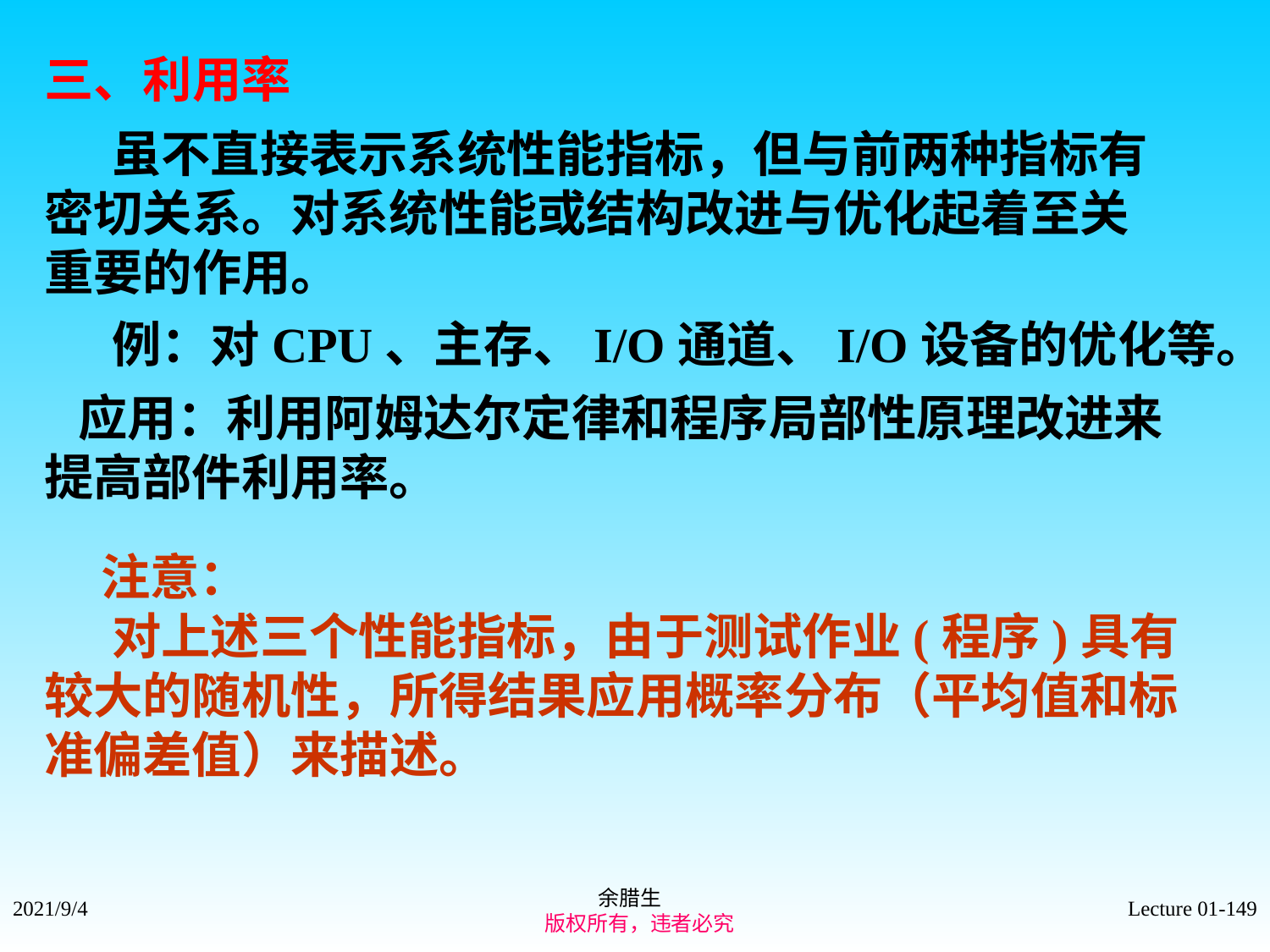

三、利用率
     虽不直接表示系统性能指标，但与前两种指标有密切关系。对系统性能或结构改进与优化起着至关重要的作用。
     例：对CPU、主存、I/O通道、I/O设备的优化等。
  应用：利用阿姆达尔定律和程序局部性原理改进来提高部件利用率。
    注意：
     对上述三个性能指标，由于测试作业(程序)具有较大的随机性，所得结果应用概率分布（平均值和标准偏差值）来描述。
余腊生
 版权所有，违者必究
2021/9/4
Lecture 01-149